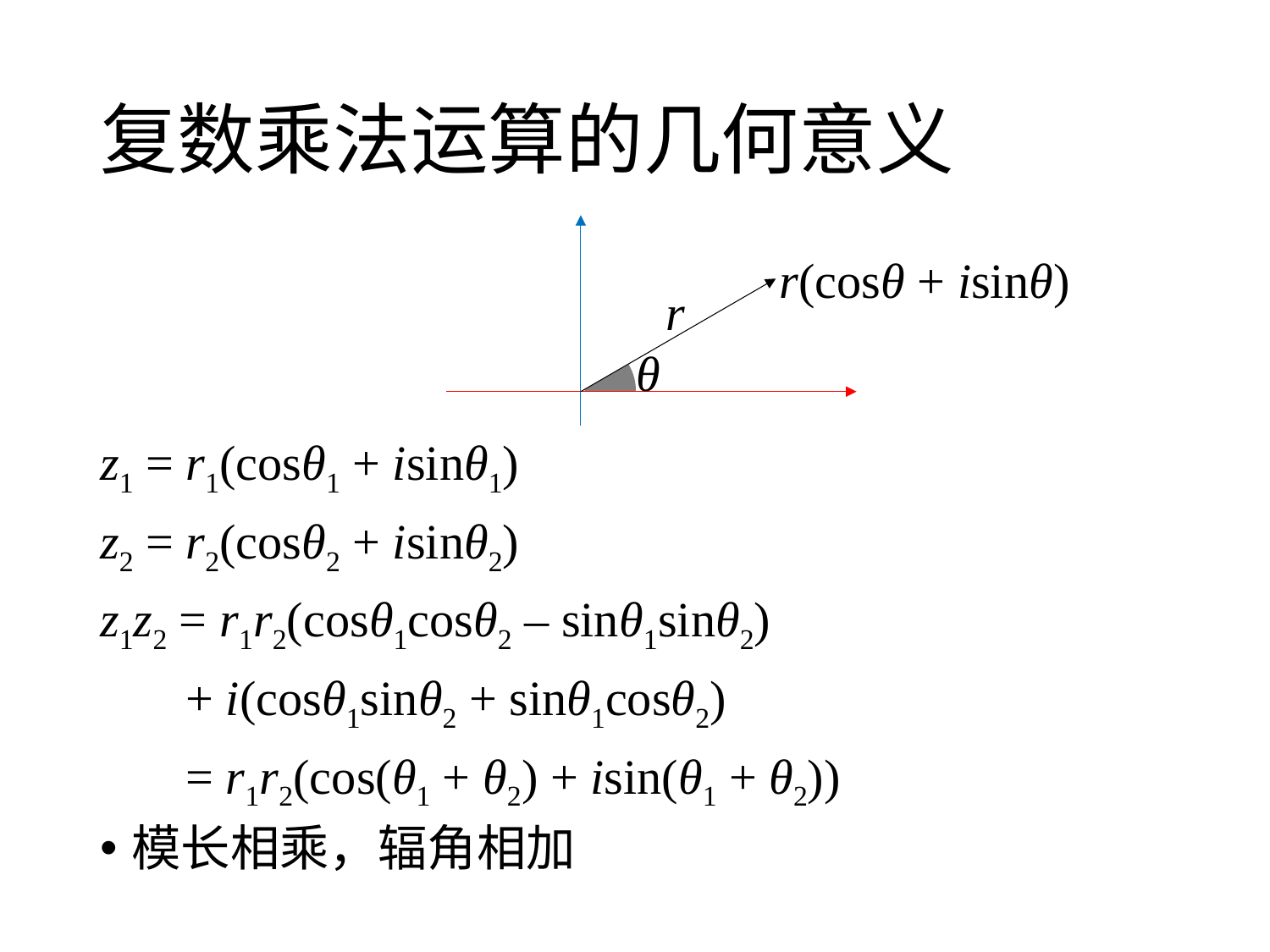

# 复数乘法运算的几何意义
r(cosθ + isinθ)
r
θ

z1 = r1(cosθ1 + isinθ1)
z2 = r2(cosθ2 + isinθ2)
z1z2 = r1r2(cosθ1cosθ2 – sinθ1sinθ2)
       + i(cosθ1sinθ2 + sinθ1cosθ2)
       = r1r2(cos(θ1 + θ2) + isin(θ1 + θ2))
模长相乘，辐角相加